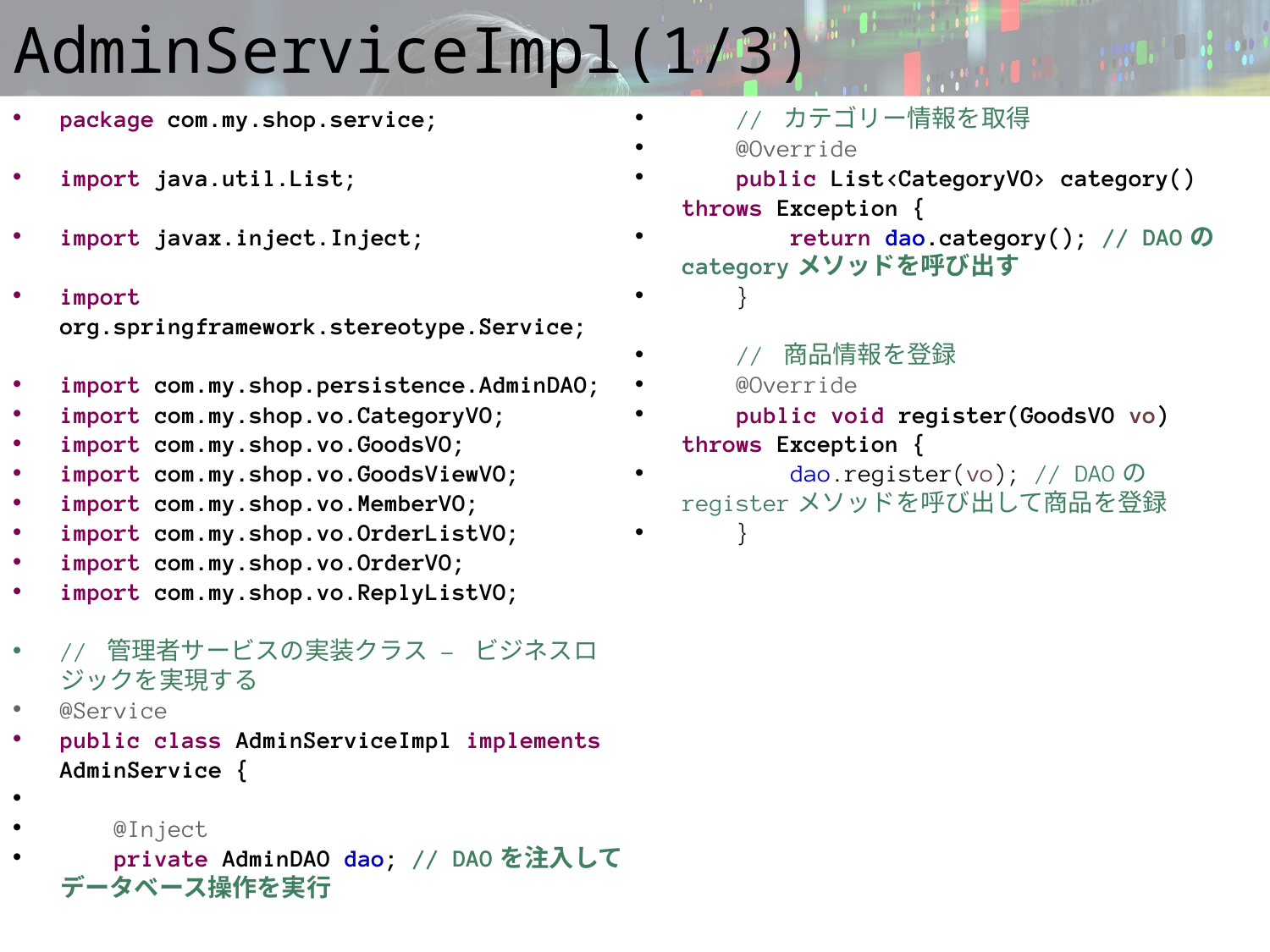

# AdminServiceImpl(1/3)
package com.my.shop.service;

import java.util.List;

import javax.inject.Inject;

import org.springframework.stereotype.Service;

import com.my.shop.persistence.AdminDAO;
import com.my.shop.vo.CategoryVO;
import com.my.shop.vo.GoodsVO;
import com.my.shop.vo.GoodsViewVO;
import com.my.shop.vo.MemberVO;
import com.my.shop.vo.OrderListVO;
import com.my.shop.vo.OrderVO;
import com.my.shop.vo.ReplyListVO;

// 管理者サービスの実装クラス - ビジネスロジックを実現する
@Service
public class AdminServiceImpl implements AdminService {

    @Inject
    private AdminDAO dao; // DAOを注入してデータベース操作を実行

    // カテゴリー情報を取得
    @Override
    public List<CategoryVO> category() throws Exception {
        return dao.category(); // DAOのcategoryメソッドを呼び出す
    }

    // 商品情報を登録
    @Override
    public void register(GoodsVO vo) throws Exception {
        dao.register(vo); // DAOのregisterメソッドを呼び出して商品を登録
    }